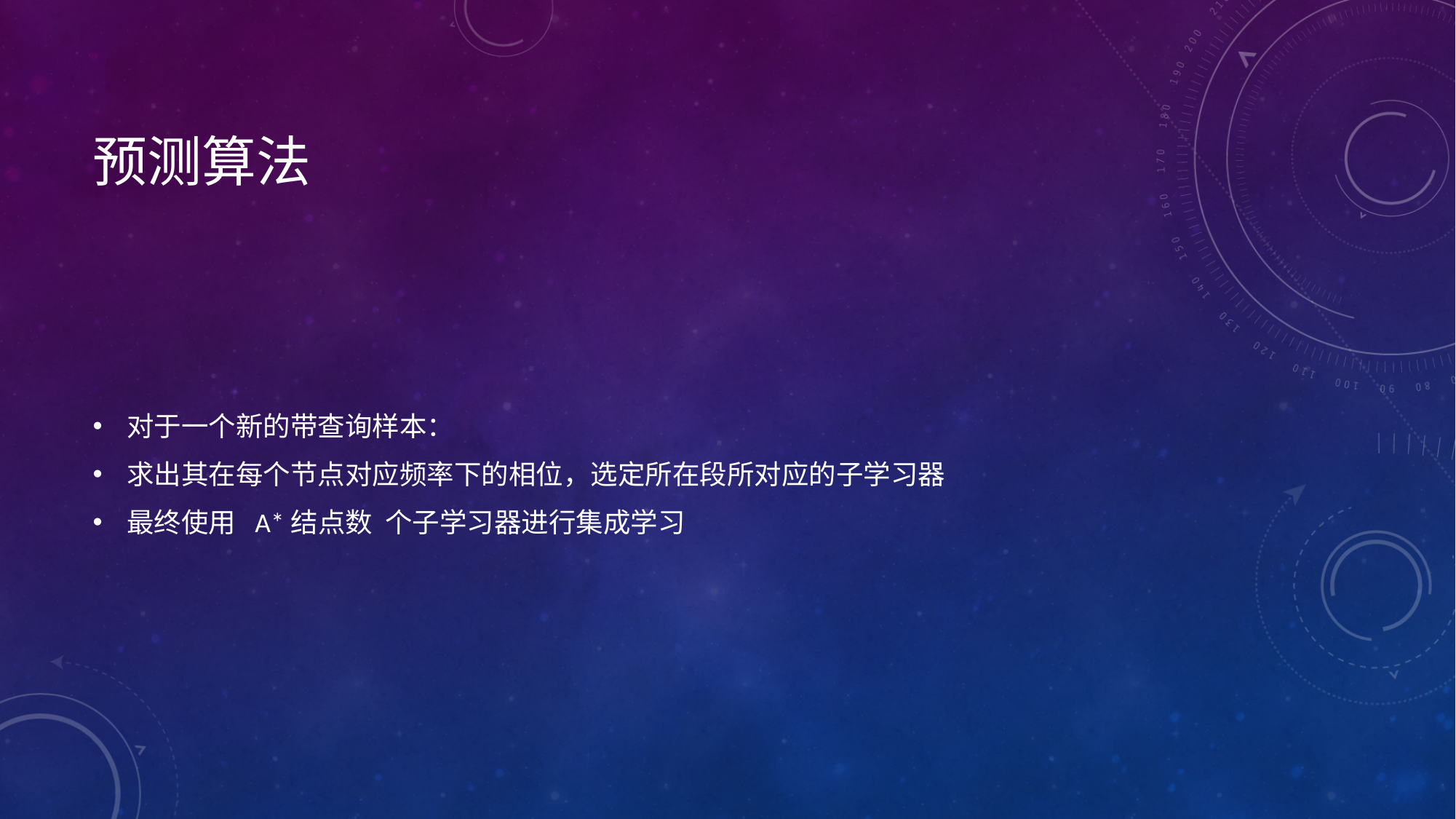

# 预测算法
对于一个新的带查询样本：
求出其在每个节点对应频率下的相位，选定所在段所对应的子学习器
最终使用  A*结点数  个子学习器进行集成学习